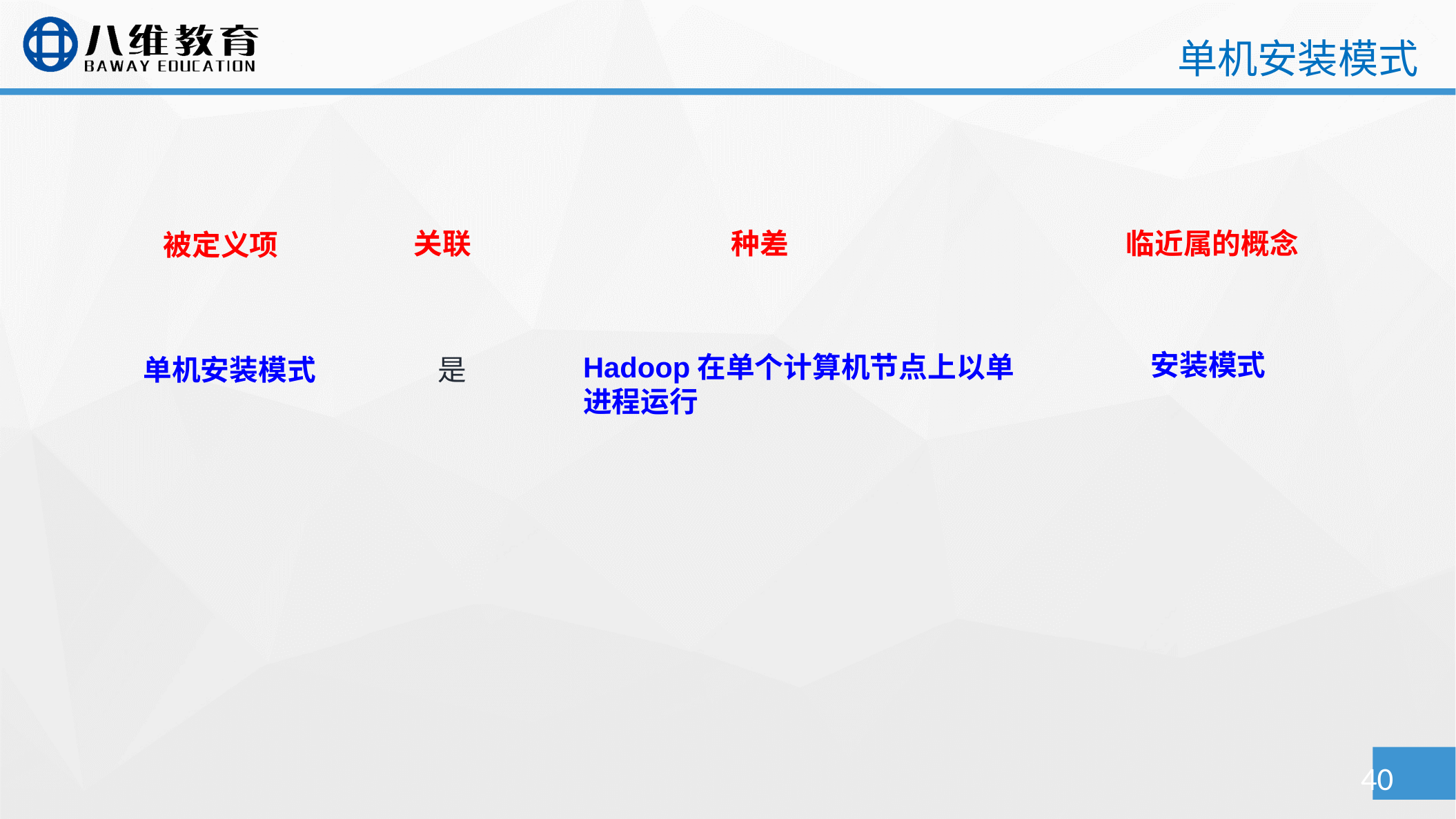

单机安装模式
临近属的概念
关联
种差
被定义项
安装模式
Hadoop在单个计算机节点上以单进程运行
       是
单机安装模式